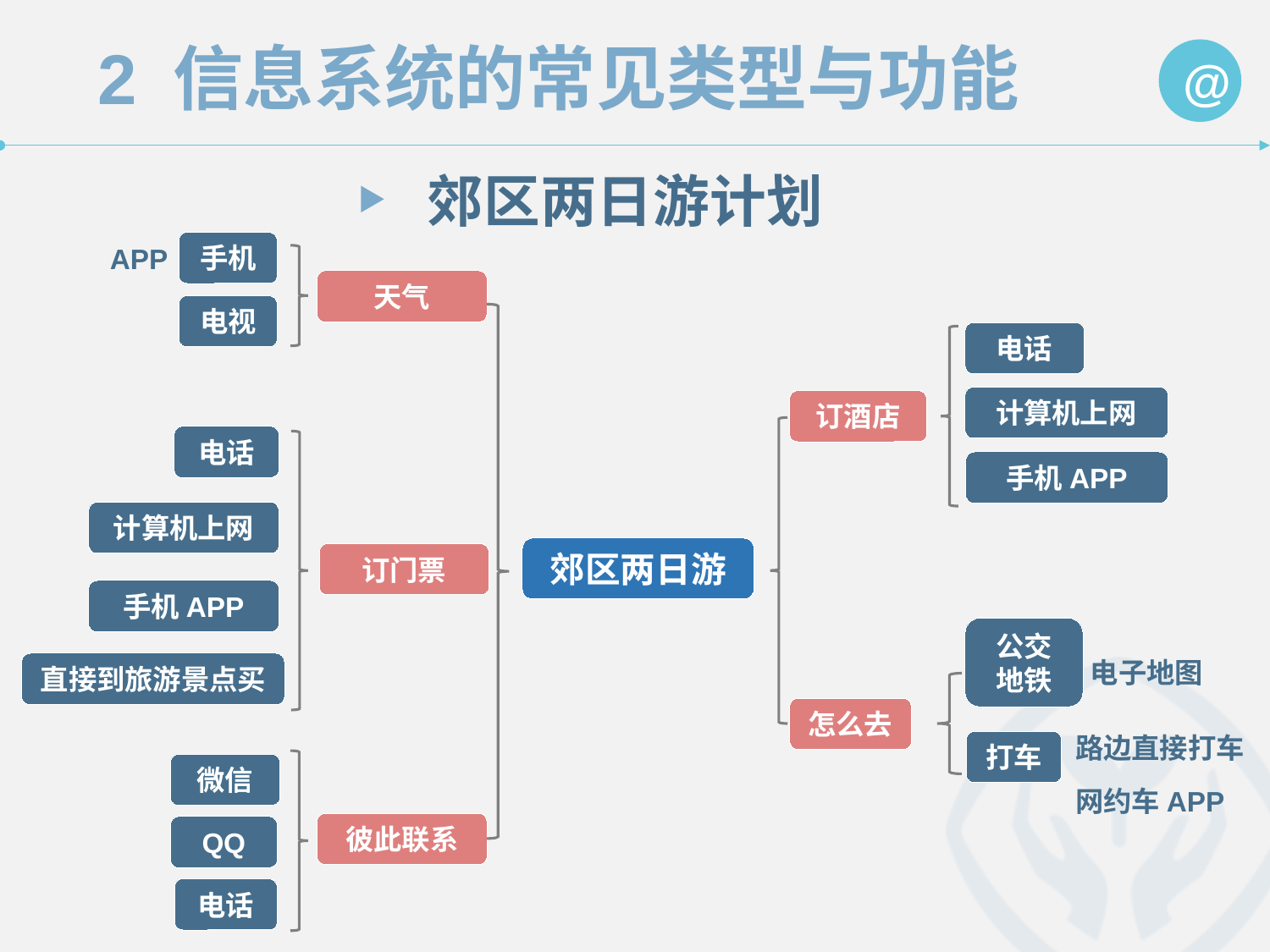

郊区两日游计划

手机
APP

天气
电视

电话

计算机上网
订酒店

电话

手机APP
计算机上网
郊区两日游
订门票
手机APP
公交地铁
电子地图
直接到旅游景点买

怎么去
路边直接打车
打车

微信
网约车APP
彼此联系
QQ
电话